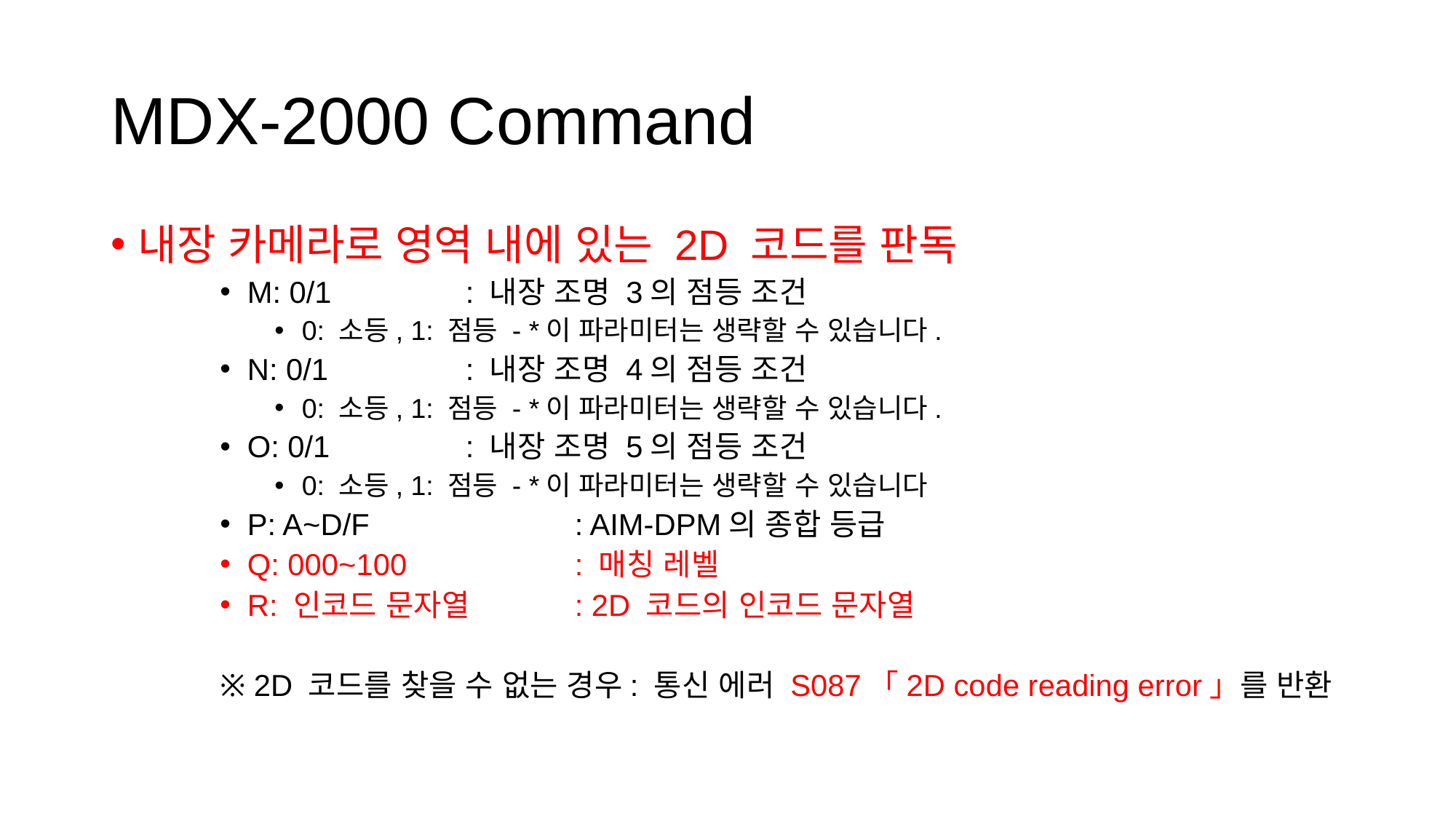

# MDX-2000 Command
내장 카메라로 영역 내에 있는 2D 코드를 판독
M: 0/1		: 내장 조명 3의 점등 조건
0: 소등, 1: 점등 - *이 파라미터는 생략할 수 있습니다.
N: 0/1		: 내장 조명 4의 점등 조건
0: 소등, 1: 점등 - *이 파라미터는 생략할 수 있습니다.
O: 0/1		: 내장 조명 5의 점등 조건
0: 소등, 1: 점등 - *이 파라미터는 생략할 수 있습니다
P: A~D/F		: AIM-DPM의 종합 등급
Q: 000~100		: 매칭 레벨
R: 인코드 문자열	: 2D 코드의 인코드 문자열

※ 2D 코드를 찾을 수 없는 경우: 통신 에러 S087「2D code reading error」를 반환